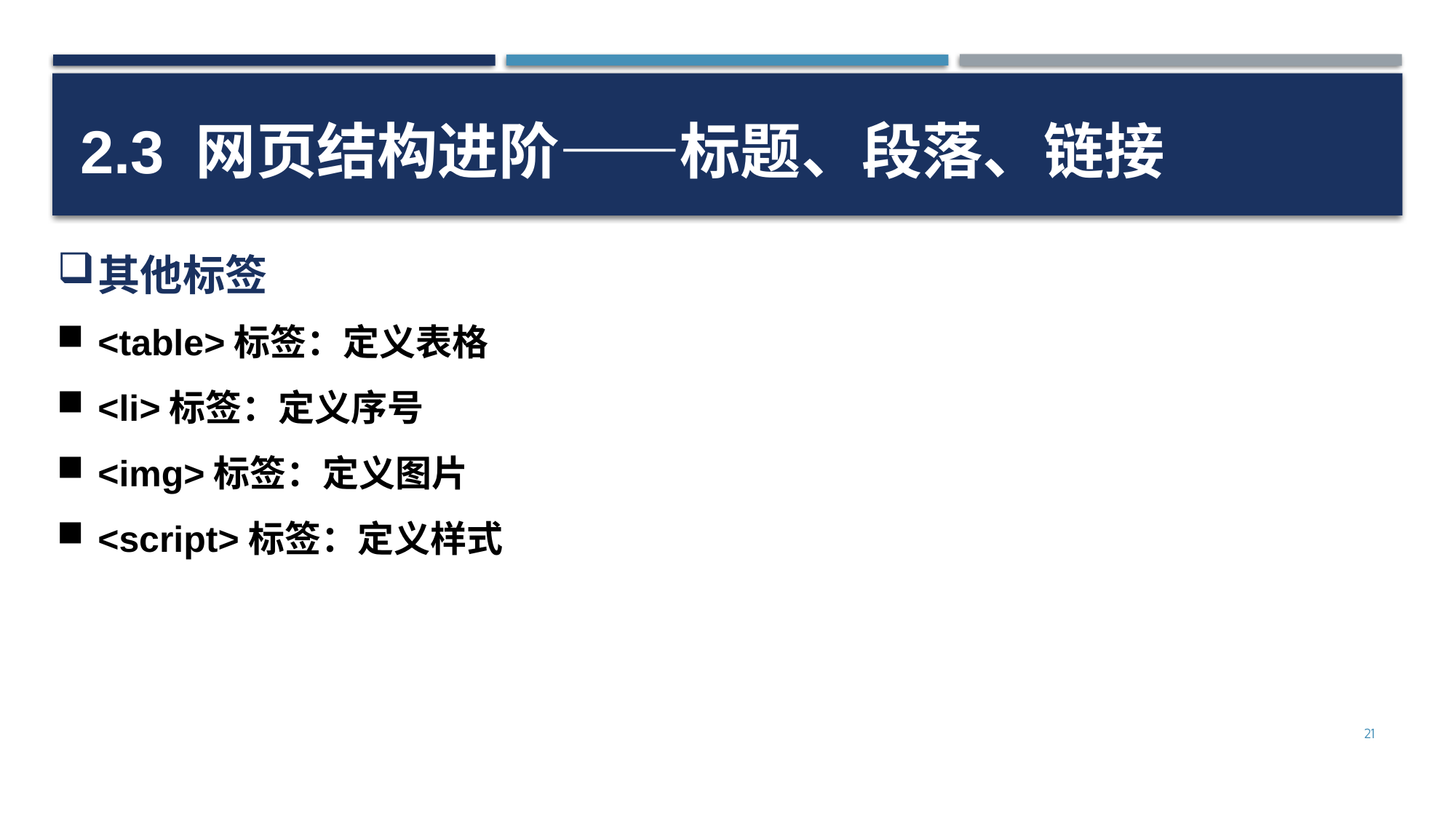

2.3 网页结构进阶——标题、段落、链接
其他标签
<table>标签：定义表格
<li>标签：定义序号
<img>标签：定义图片
<script>标签：定义样式
21